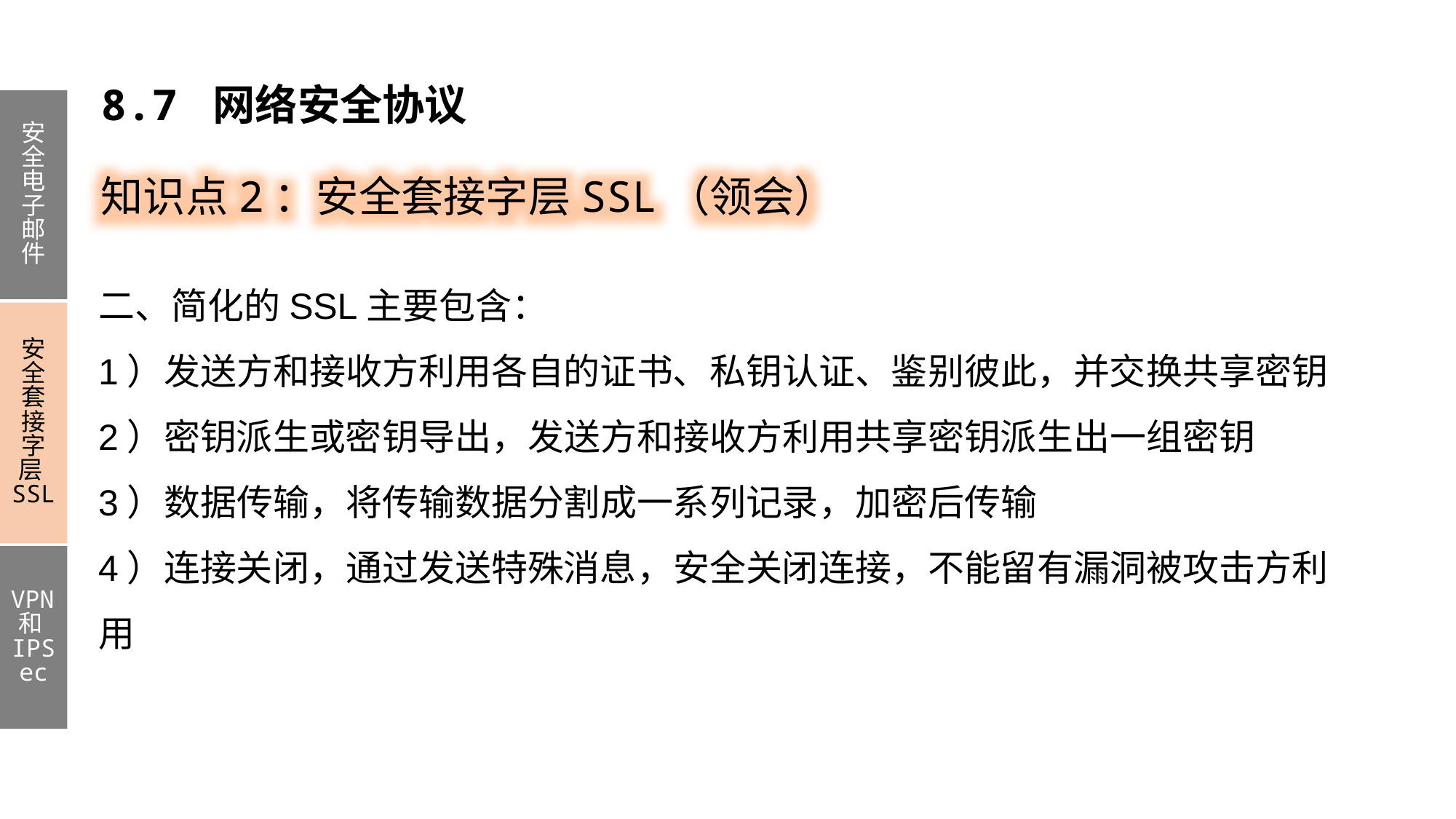

8.7 网络安全协议
安全电子邮件
安全套接字层SSL
VPN和IPSec
知识点2：安全套接字层SSL（领会）
二、简化的SSL主要包含：
1）发送方和接收方利用各自的证书、私钥认证、鉴别彼此，并交换共享密钥
2）密钥派生或密钥导出，发送方和接收方利用共享密钥派生出一组密钥
3）数据传输，将传输数据分割成一系列记录，加密后传输
4）连接关闭，通过发送特殊消息，安全关闭连接，不能留有漏洞被攻击方利用